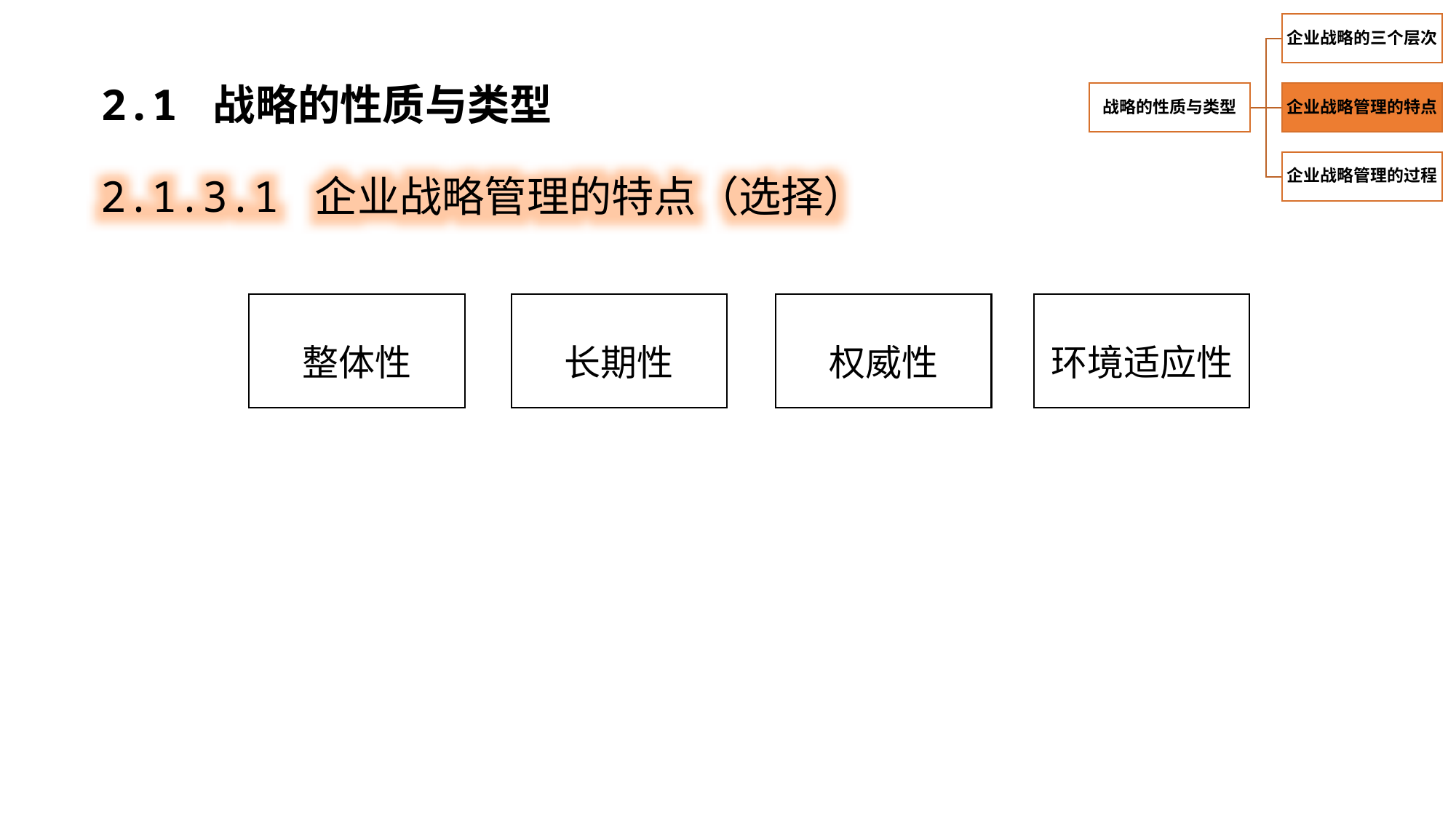

战略的性质与类型
企业战略的三个层次
企业战略管理的特点
企业战略管理的过程
2.1 战略的性质与类型
2.1.3.1 企业战略管理的特点（选择）
环境适应性
权威性
长期性
整体性